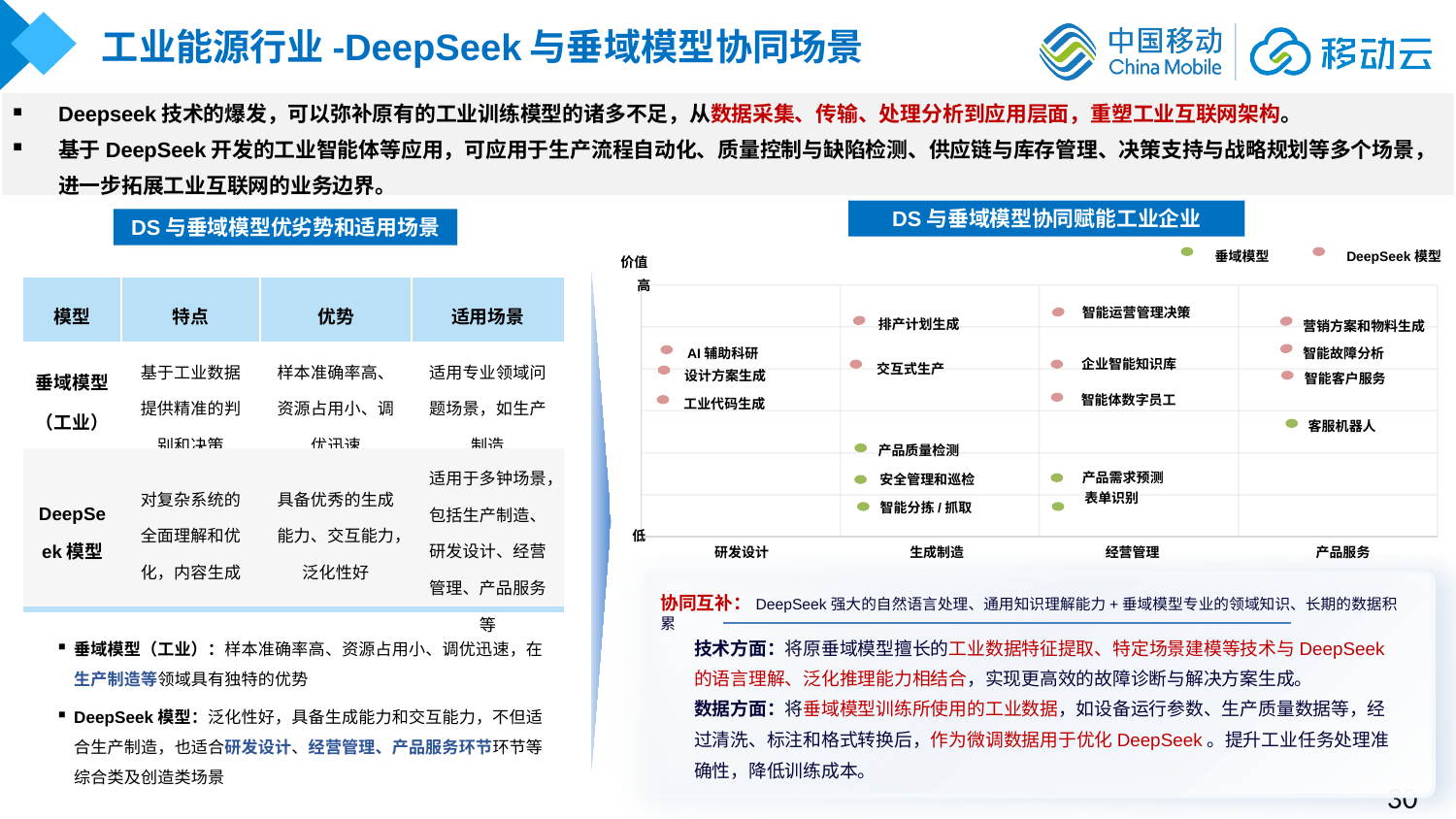

工业能源行业-DeepSeek与垂域模型协同场景
Deepseek技术的爆发，可以弥补原有的工业训练模型的诸多不足，从数据采集、传输、处理分析到应用层面，重塑工业互联网架构。
基于DeepSeek开发的工业智能体等应用，可应用于生产流程自动化、质量控制与缺陷检测、供应链与库存管理、决策支持与战略规划等多个场景，进一步拓展工业互联网的业务边界。
DS与垂域模型协同赋能工业企业
DS与垂域模型优劣势和适用场景
垂域模型
DeepSeek模型
价值

### Chart

| Category | Y 值 |
|---|---|
高
智能运营管理决策

排产计划生成
营销方案和物料生成

智能故障分析

企业智能知识库
交互式生产

设计方案生成
智能客户服务

智能体数字员工
工业代码生成

客服机器人

产品需求预测

表单识别
低
| 模型 | 特点 | 优势 | 适用场景 |
| --- | --- | --- | --- |
| 垂域模型（工业） | 基于工业数据提供精准的判别和决策 | 样本准确率高、资源占用小、调优迅速 | 适用专业领域问题场景，如生产制造 |
| DeepSeek模型 | 对复杂系统的全面理解和优化，内容生成 | 具备优秀的生成能力、交互能力，泛化性好 | 适用于多钟场景，包括生产制造、研发设计、经营管理、产品服务等 |
AI辅助科研

产品质量检测

安全管理和巡检

智能分拣/抓取

研发设计
生成制造
经营管理
产品服务

协同互补：DeepSeek强大的自然语言处理、通用知识理解能力+垂域模型专业的领域知识、长期的数据积累
技术方面：将原垂域模型擅长的工业数据特征提取、特定场景建模等技术与DeepSeek的语言理解、泛化推理能力相结合，实现更高效的故障诊断与解决方案生成。
数据方面：将垂域模型训练所使用的工业数据，如设备运行参数、生产质量数据等，经过清洗、标注和格式转换后，作为微调数据用于优化DeepSeek。提升工业任务处理准确性，降低训练成本。
垂域模型（工业）：样本准确率高、资源占用小、调优迅速，在生产制造等领域具有独特的优势
DeepSeek模型：泛化性好，具备生成能力和交互能力，不但适合生产制造，也适合研发设计、经营管理、产品服务环节环节等综合类及创造类场景